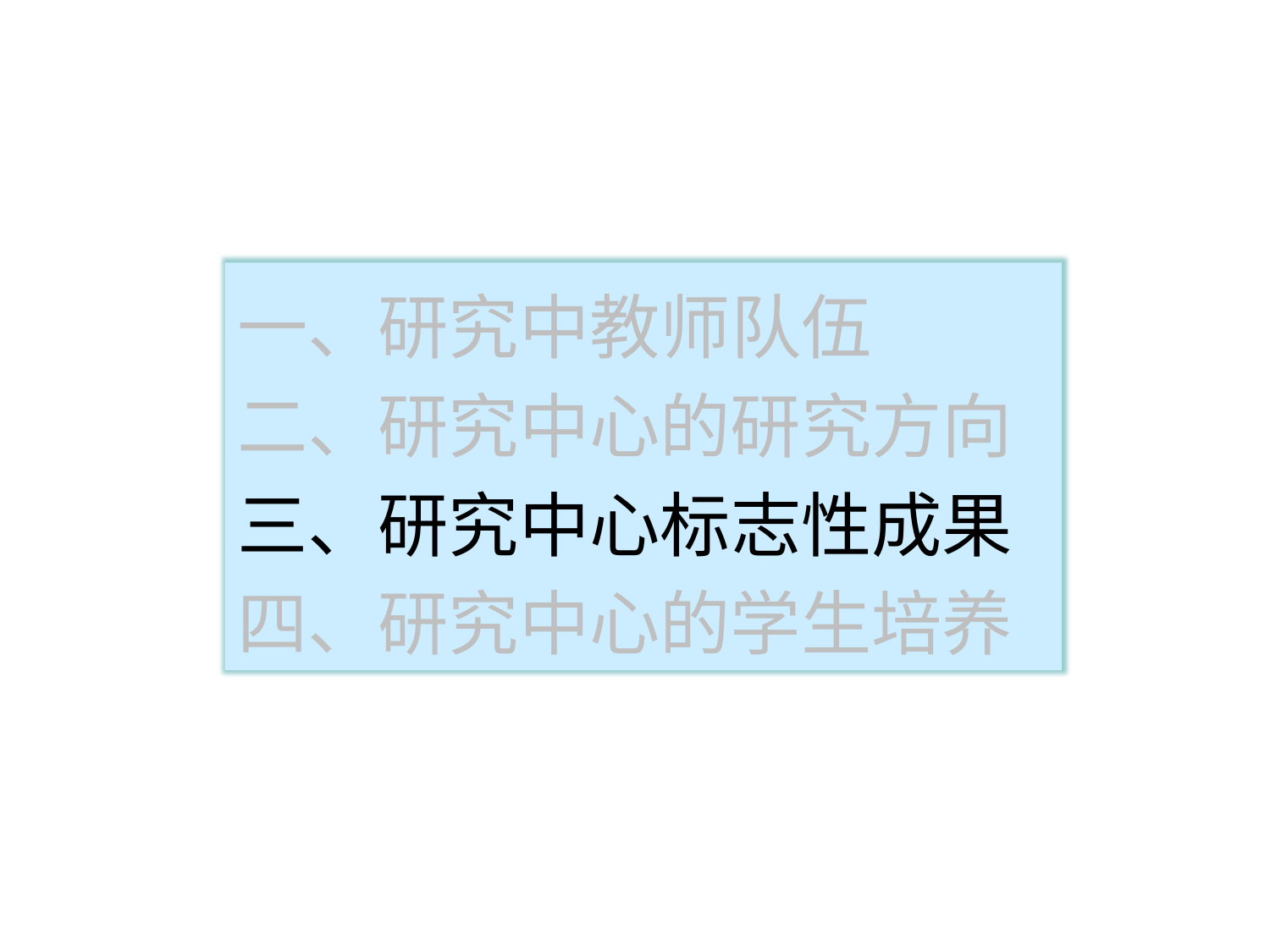

一、研究中教师队伍
二、研究中心的研究方向
三、研究中心标志性成果
四、研究中心的学生培养